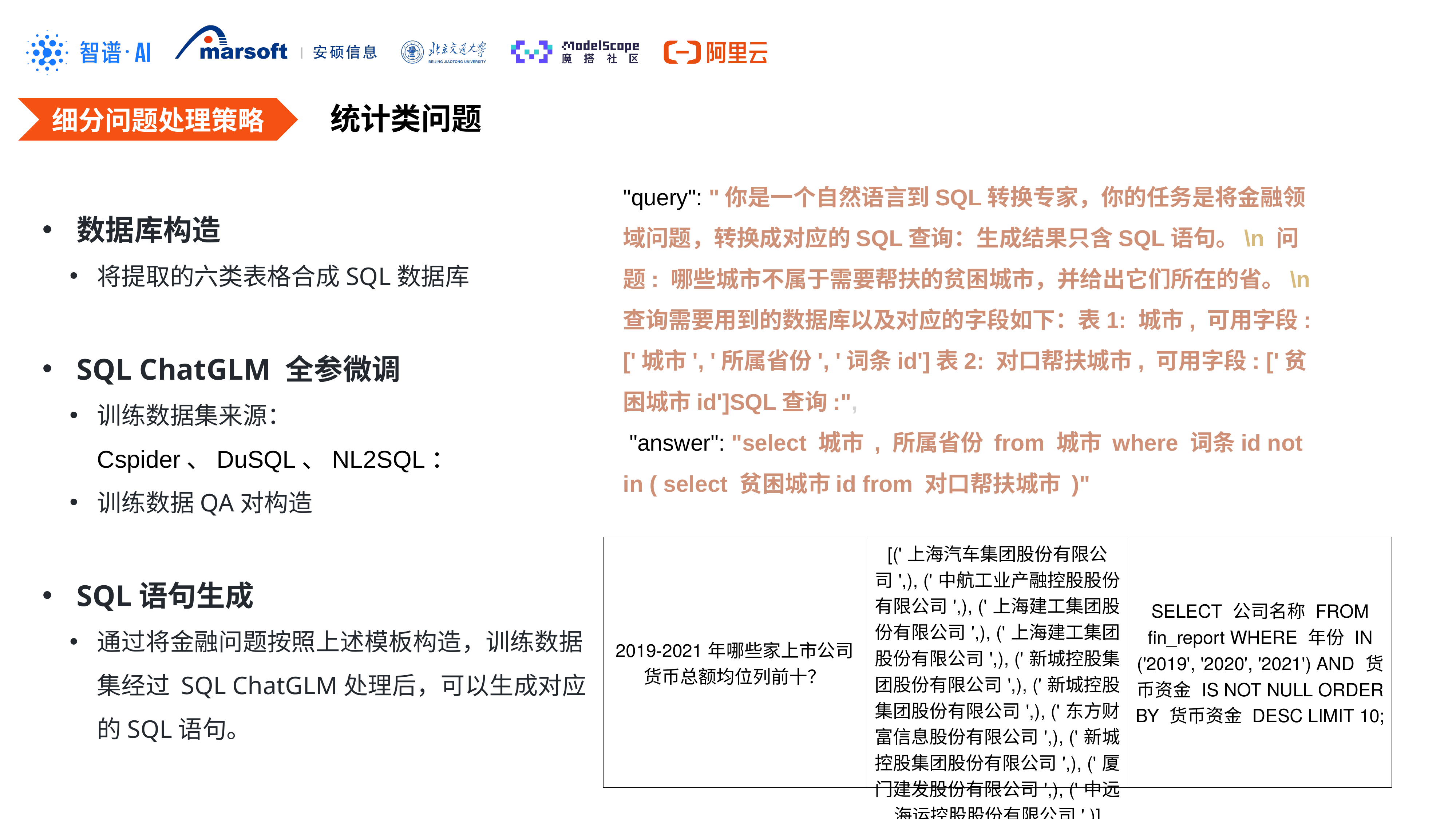

统计类问题
细分问题处理策略
"query": "你是一个自然语言到SQL转换专家，你的任务是将金融领域问题，转换成对应的SQL查询：生成结果只含SQL语句。\n 问题: 哪些城市不属于需要帮扶的贫困城市，并给出它们所在的省。\n 查询需要用到的数据库以及对应的字段如下：表1: 城市, 可用字段: ['城市', '所属省份', '词条id']表2: 对口帮扶城市, 可用字段: ['贫困城市id']SQL查询:",
 "answer": "select 城市 , 所属省份 from 城市 where 词条id not in ( select 贫困城市id from 对口帮扶城市 )"
数据库构造
将提取的六类表格合成SQL数据库

SQL ChatGLM 全参微调
训练数据集来源：Cspider、DuSQL、NL2SQL：
训练数据QA对构造

SQL语句生成
通过将金融问题按照上述模板构造，训练数据集经过 SQL ChatGLM处理后，可以生成对应的SQL语句。

| 2019-2021年哪些家上市公司货币总额均位列前十？ | [('上海汽车集团股份有限公司',), ('中航工业产融控股股份有限公司',), ('上海建工集团股份有限公司',), ('上海建工集团股份有限公司',), ('新城控股集团股份有限公司',), ('新城控股集团股份有限公司',), ('东方财富信息股份有限公司',), ('新城控股集团股份有限公司',), ('厦门建发股份有限公司',), ('中远海运控股股份有限公司',)] | SELECT 公司名称 FROM fin\_report WHERE 年份 IN ('2019', '2020', '2021') AND 货币资金 IS NOT NULL ORDER BY 货币资金 DESC LIMIT 10; |
| --- | --- | --- |